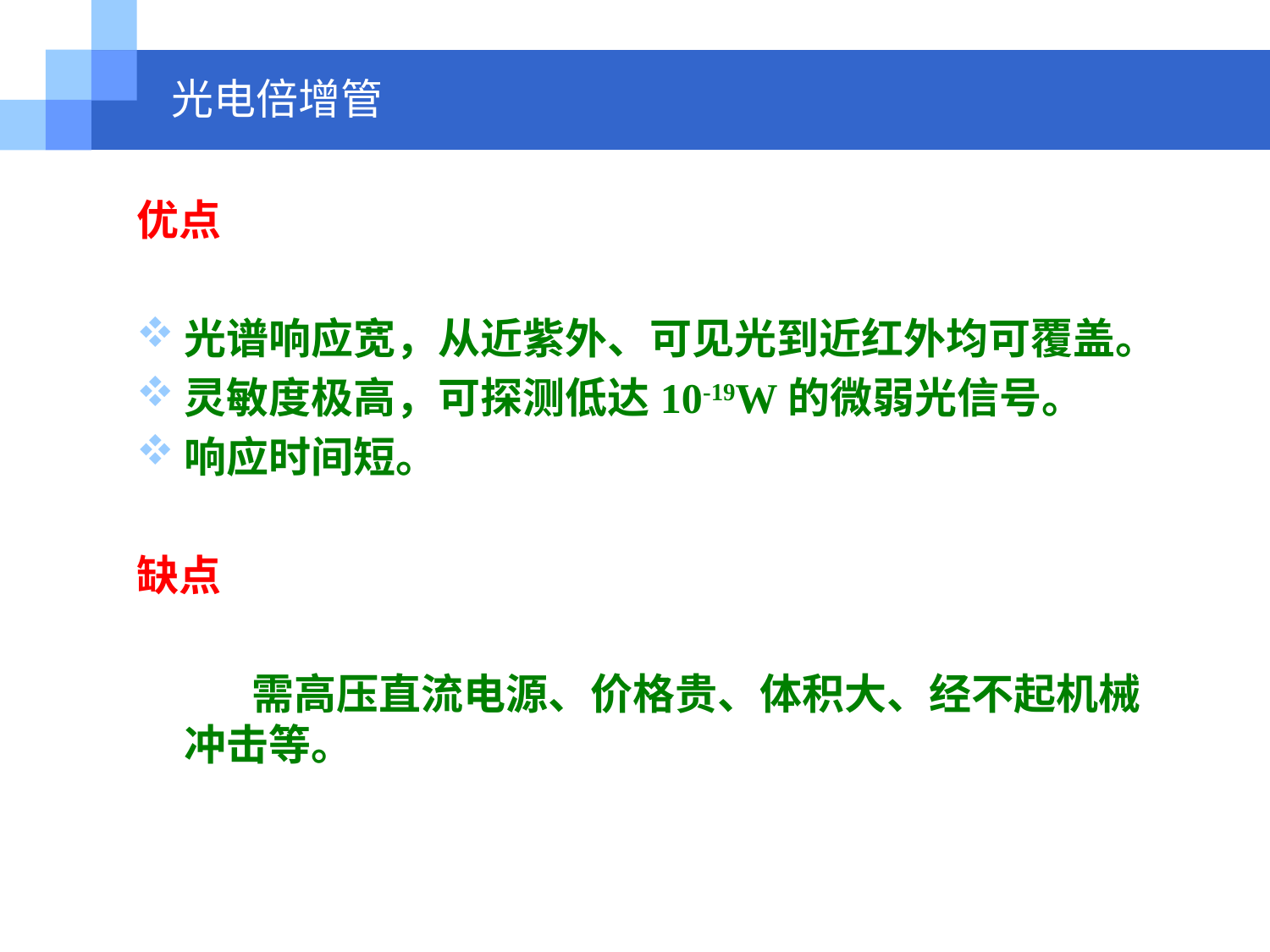

# 光电倍增管
优点

光谱响应宽，从近紫外、可见光到近红外均可覆盖。
灵敏度极高，可探测低达10-19W的微弱光信号。
响应时间短。

缺点

           需高压直流电源、价格贵、体积大、经不起机械冲击等。